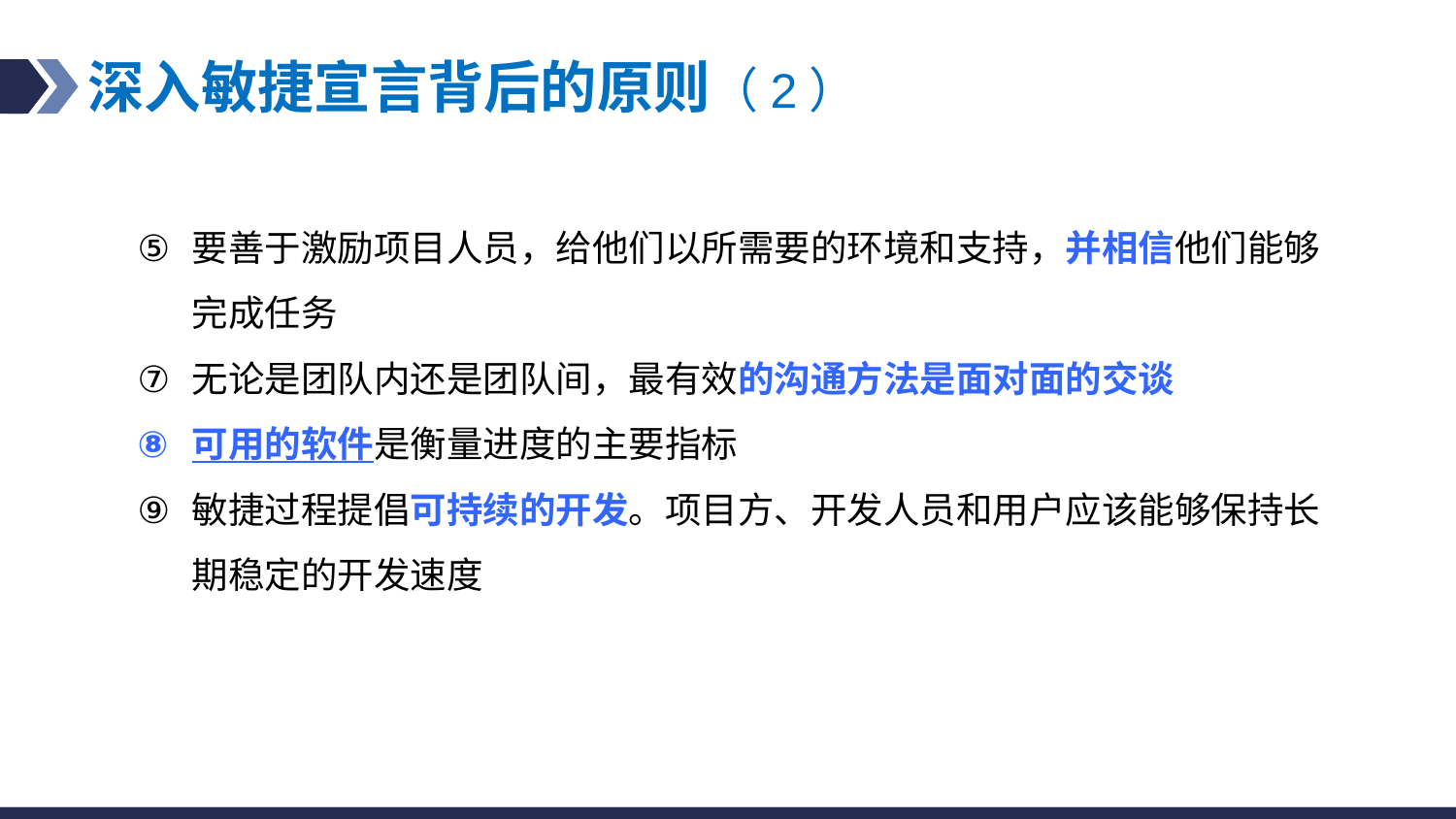

# 深入敏捷宣言背后的原则（2）
要善于激励项目人员，给他们以所需要的环境和支持，并相信他们能够完成任务
无论是团队内还是团队间，最有效的沟通方法是面对面的交谈
可用的软件是衡量进度的主要指标
敏捷过程提倡可持续的开发。项目方、开发人员和用户应该能够保持长期稳定的开发速度